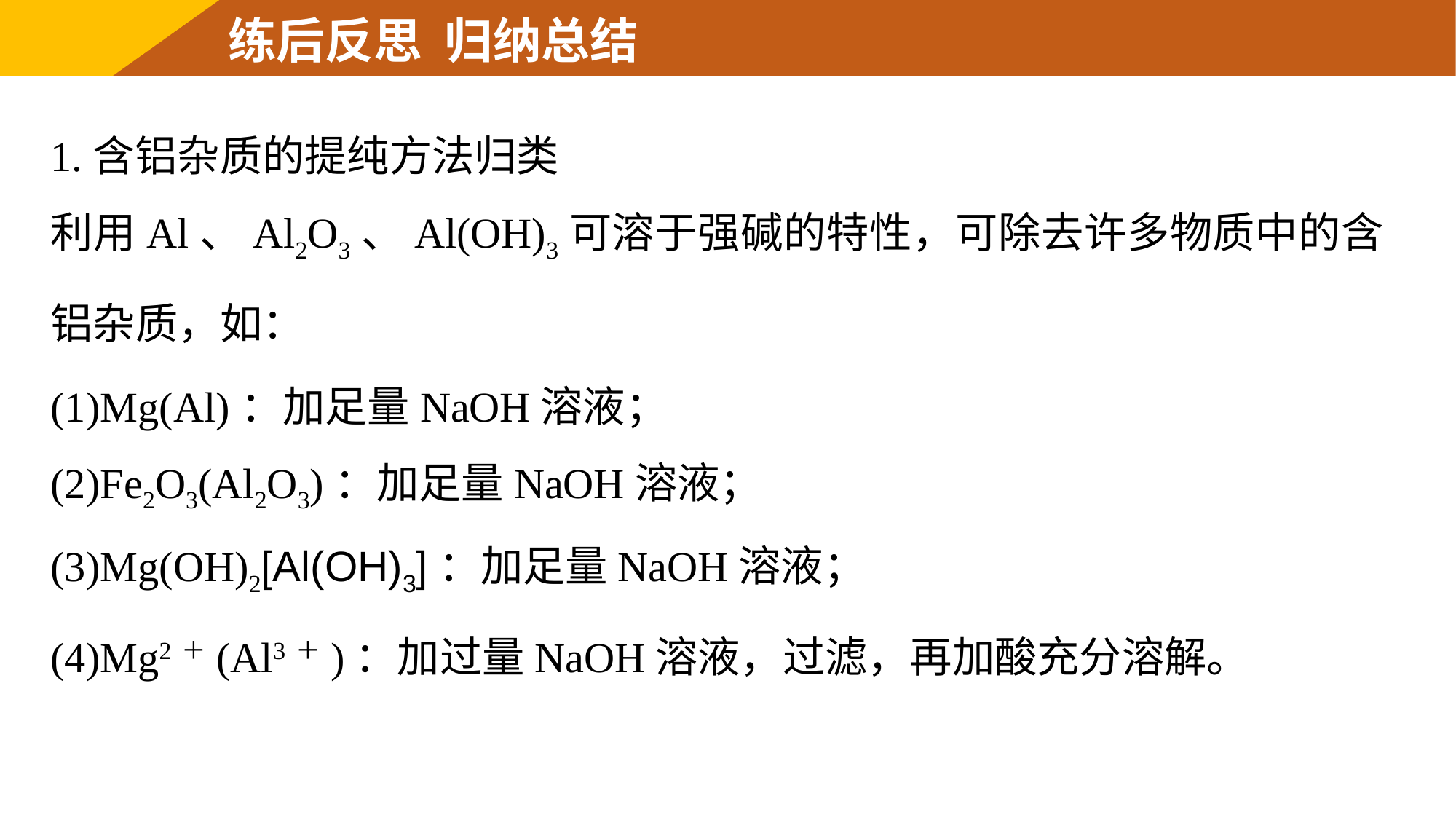

练后反思  归纳总结
1.含铝杂质的提纯方法归类
利用Al、Al2O3、Al(OH)3可溶于强碱的特性，可除去许多物质中的含铝杂质，如：
(1)Mg(Al)：加足量NaOH溶液；
(2)Fe2O3(Al2O3)：加足量NaOH溶液；
(3)Mg(OH)2[Al(OH)3]：加足量NaOH溶液；
(4)Mg2＋(Al3＋)：加过量NaOH溶液，过滤，再加酸充分溶解。